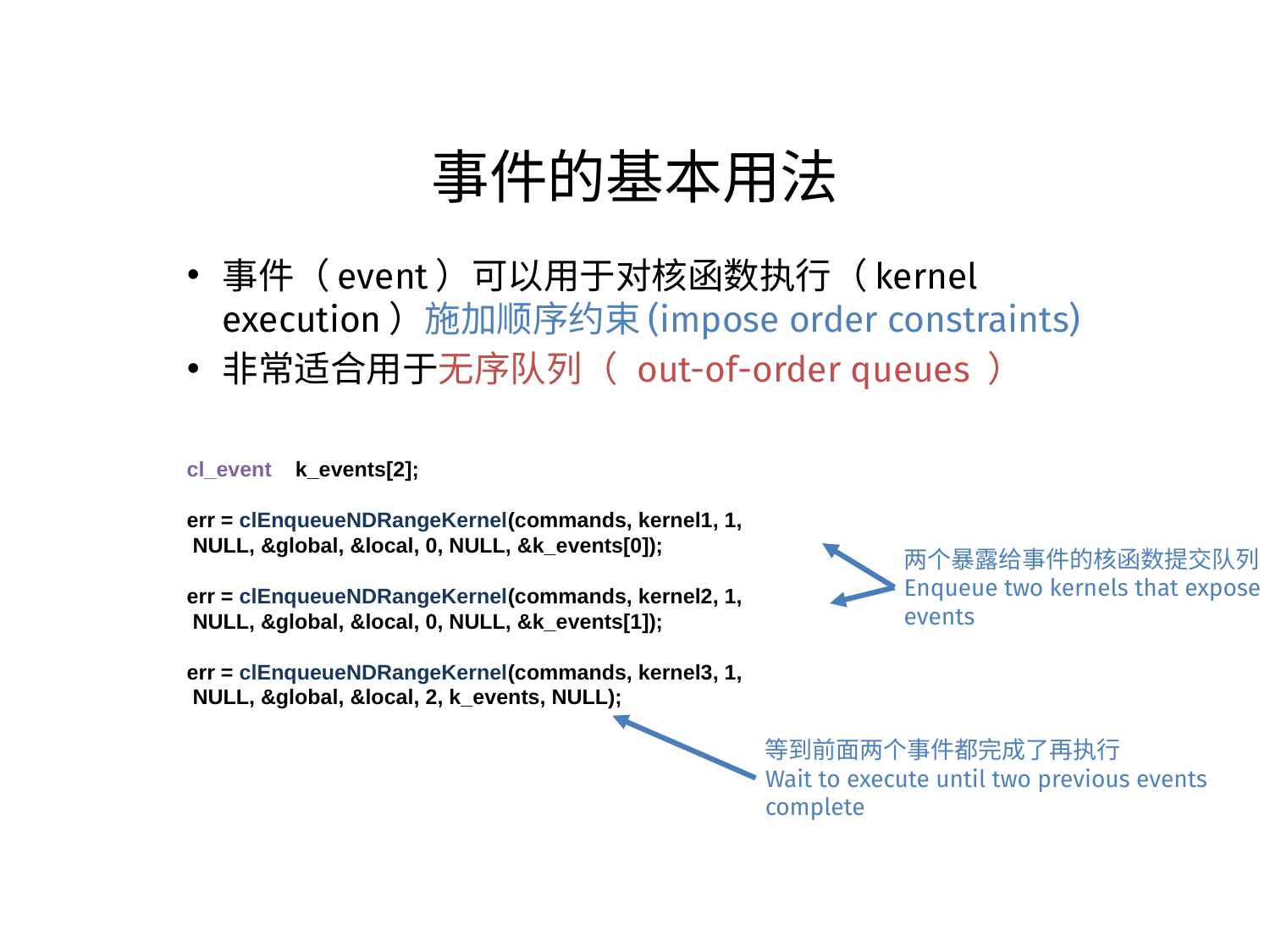

事件的基本用法
事件（event）可以用于对核函数执行（kernel execution）施加顺序约束(impose order constraints)
非常适合用于无序队列（ out-of-order queues ）
cl_event    k_events[2];

err = clEnqueueNDRangeKernel(commands, kernel1, 1,
 NULL, &global, &local, 0, NULL, &k_events[0]);

err = clEnqueueNDRangeKernel(commands, kernel2, 1,
 NULL, &global, &local, 0, NULL, &k_events[1]);

err = clEnqueueNDRangeKernel(commands, kernel3, 1,
 NULL, &global, &local, 2, k_events, NULL);
两个暴露给事件的核函数提交队列
Enqueue two kernels that expose events

等到前面两个事件都完成了再执行
Wait to execute until two previous events complete